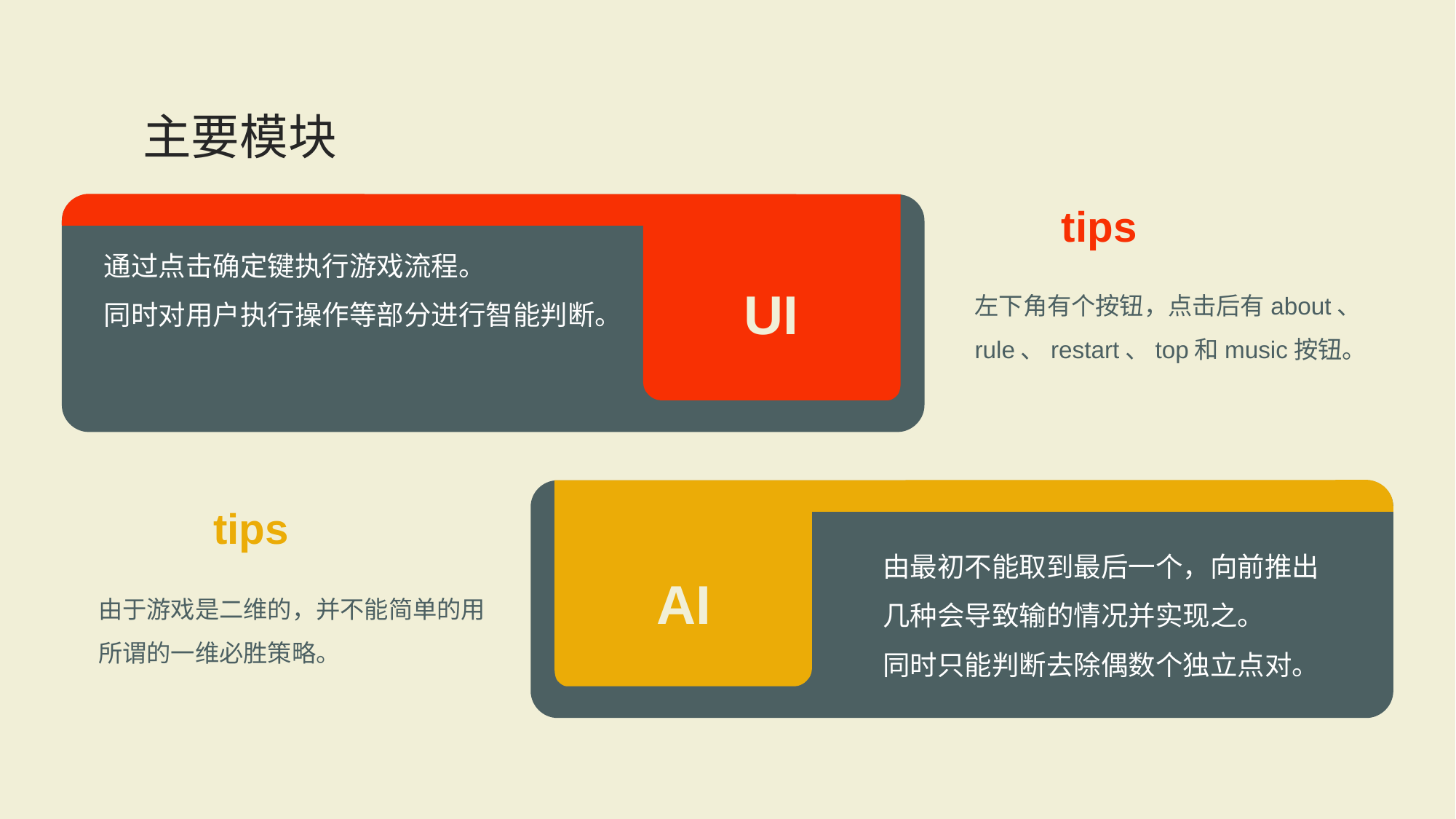

主要模块

tips

    通过点击确定键执行游戏流程。
    同时对用户执行操作等部分进行智能判断。
左下角有个按钮，点击后有about、rule、restart、top和music按钮。
UI

tips
由最初不能取到最后一个，向前推出几种会导致输的情况并实现之。
同时只能判断去除偶数个独立点对。
AI
由于游戏是二维的，并不能简单的用所谓的一维必胜策略。